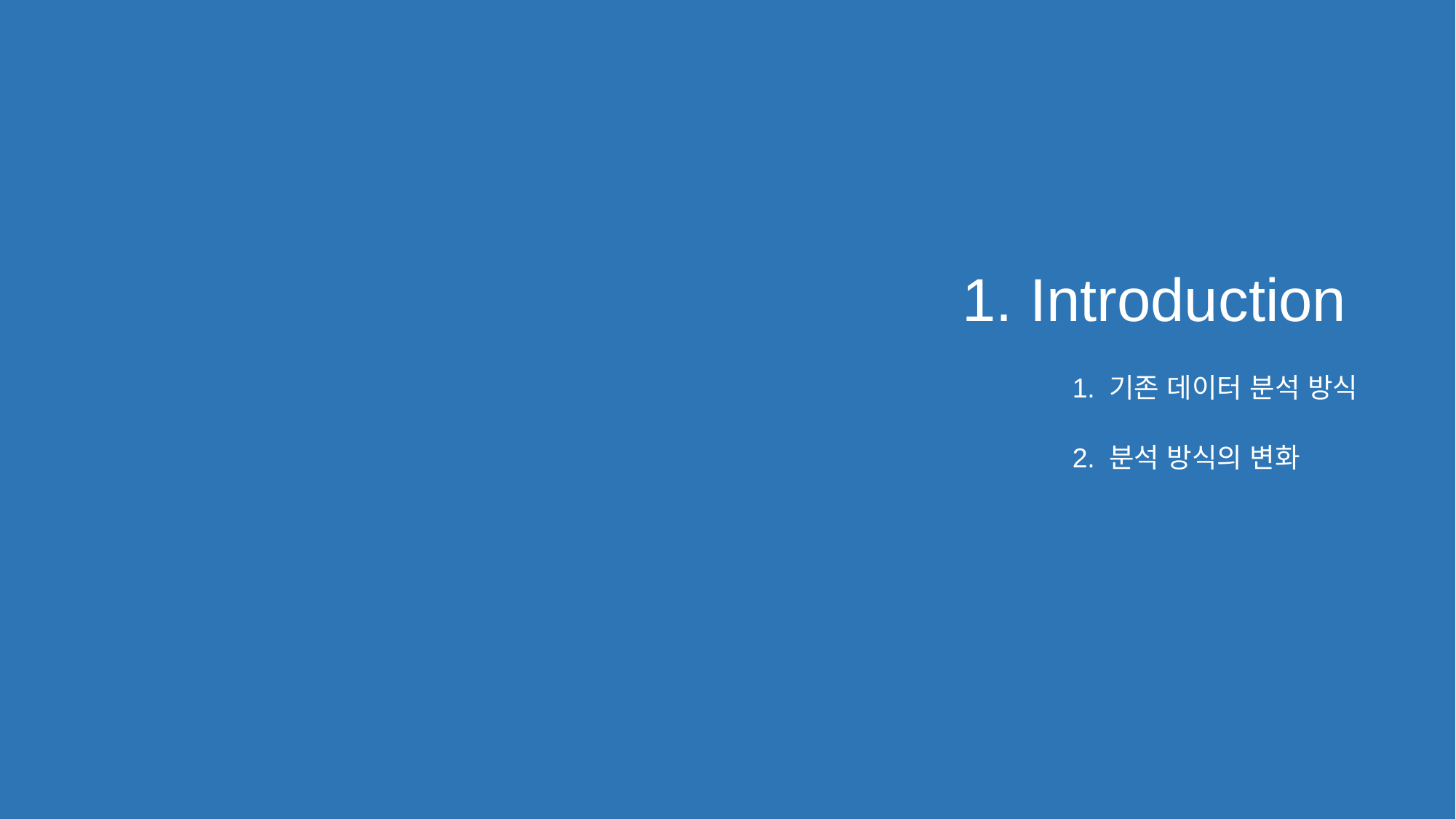

1. Introduction
1. 기존 데이터 분석 방식
2. 분석 방식의 변화